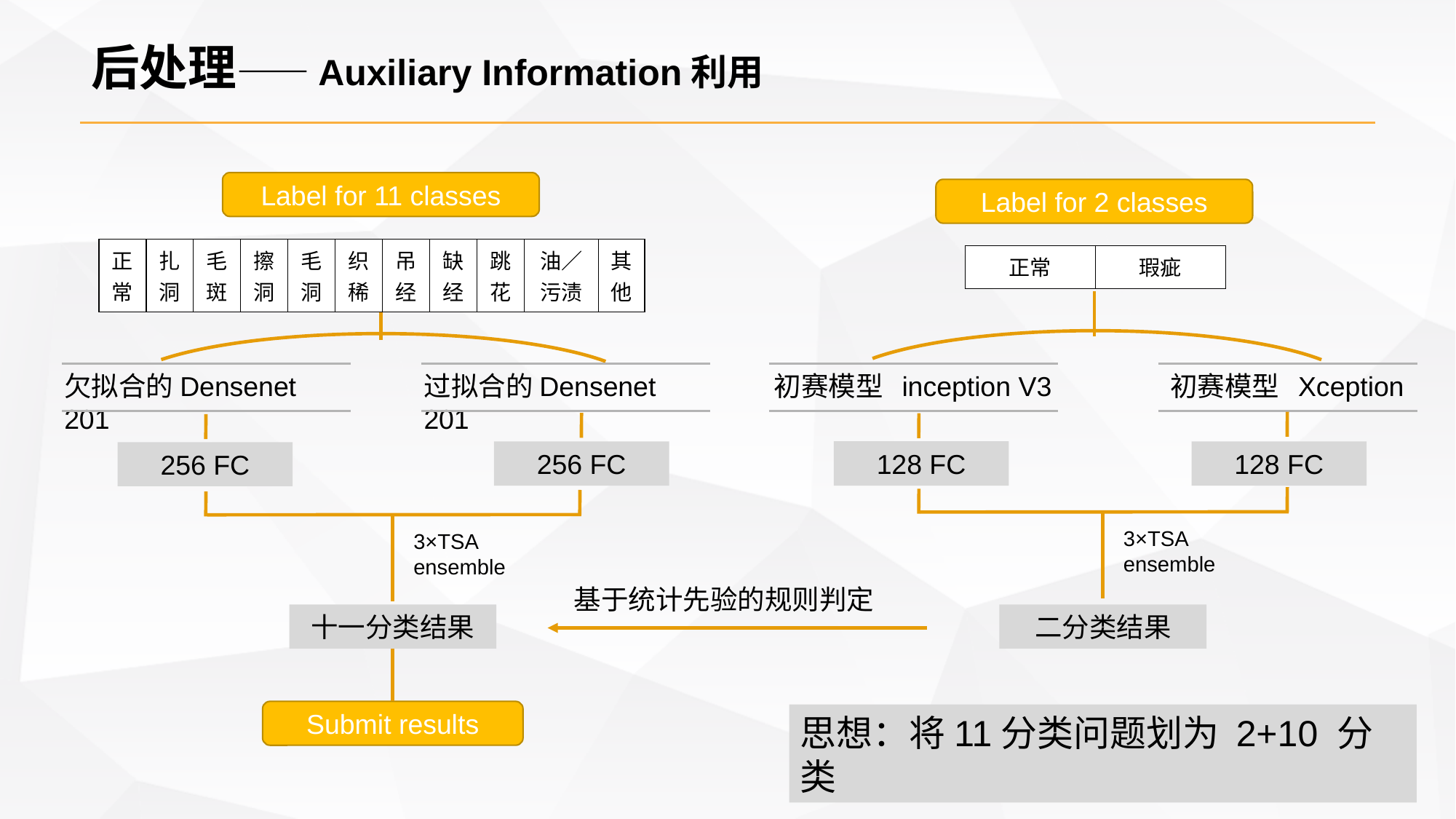

后处理——Auxiliary Information利用
Label for 11 classes
Label for 2 classes
| 正常 | 扎洞 | 毛斑 | 擦洞 | 毛洞 | 织稀 | 吊经 | 缺经 | 跳花 | 油／污渍 | 其他 |
| --- | --- | --- | --- | --- | --- | --- | --- | --- | --- | --- |
| 正常 | 瑕疵 |
| --- | --- |

欠拟合的Densenet 201
过拟合的Densenet 201
初赛模型  inception V3
初赛模型  Xception
128 FC
256 FC
128 FC
256 FC
3×TSA
ensemble
3×TSA
ensemble
基于统计先验的规则判定
十一分类结果
二分类结果
Submit results
思想：将11分类问题划为 2+10 分类